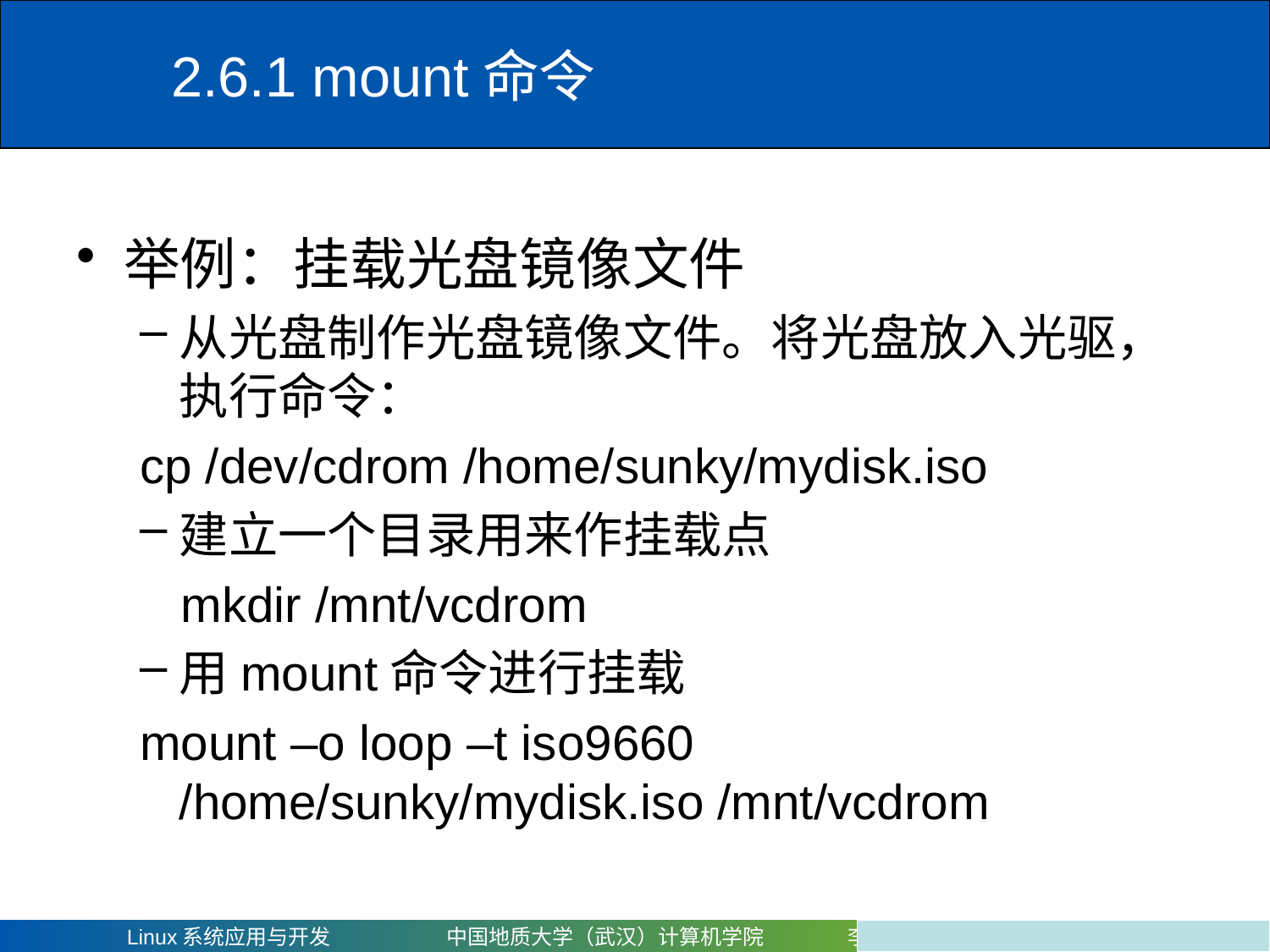

# 2.6.1 mount命令
举例：挂载光盘镜像文件
从光盘制作光盘镜像文件。将光盘放入光驱，执行命令：
cp /dev/cdrom /home/sunky/mydisk.iso
建立一个目录用来作挂载点
   mkdir /mnt/vcdrom
用mount命令进行挂载
mount –o loop –t iso9660 /home/sunky/mydisk.iso /mnt/vcdrom